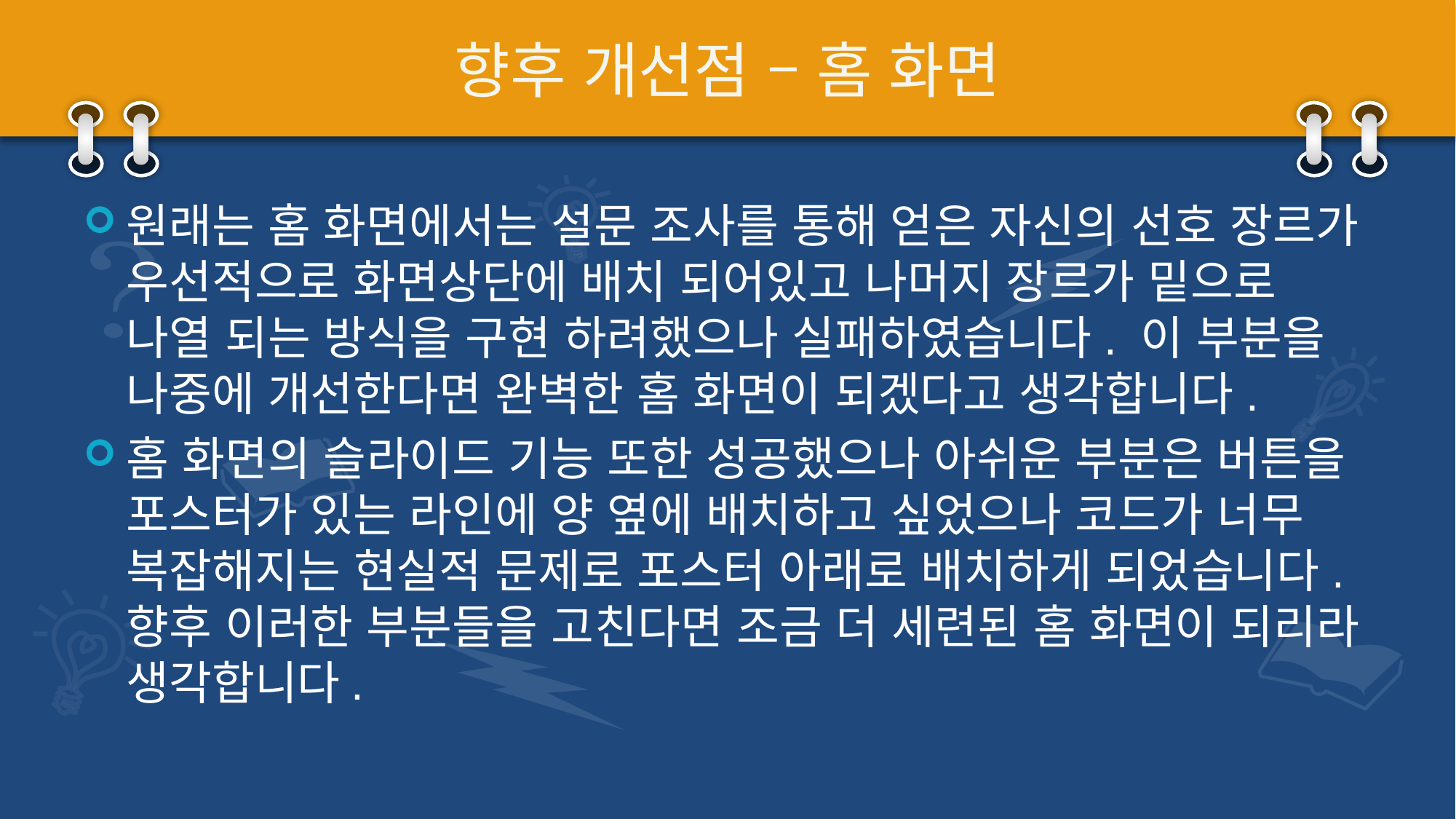

# 향후 개선점 – 홈 화면
원래는 홈 화면에서는 설문 조사를 통해 얻은 자신의 선호 장르가 우선적으로 화면상단에 배치 되어있고 나머지 장르가 밑으로 나열 되는 방식을 구현 하려했으나 실패하였습니다. 이 부분을 나중에 개선한다면 완벽한 홈 화면이 되겠다고 생각합니다.
홈 화면의 슬라이드 기능 또한 성공했으나 아쉬운 부분은 버튼을 포스터가 있는 라인에 양 옆에 배치하고 싶었으나 코드가 너무 복잡해지는 현실적 문제로 포스터 아래로 배치하게 되었습니다. 향후 이러한 부분들을 고친다면 조금 더 세련된 홈 화면이 되리라 생각합니다.